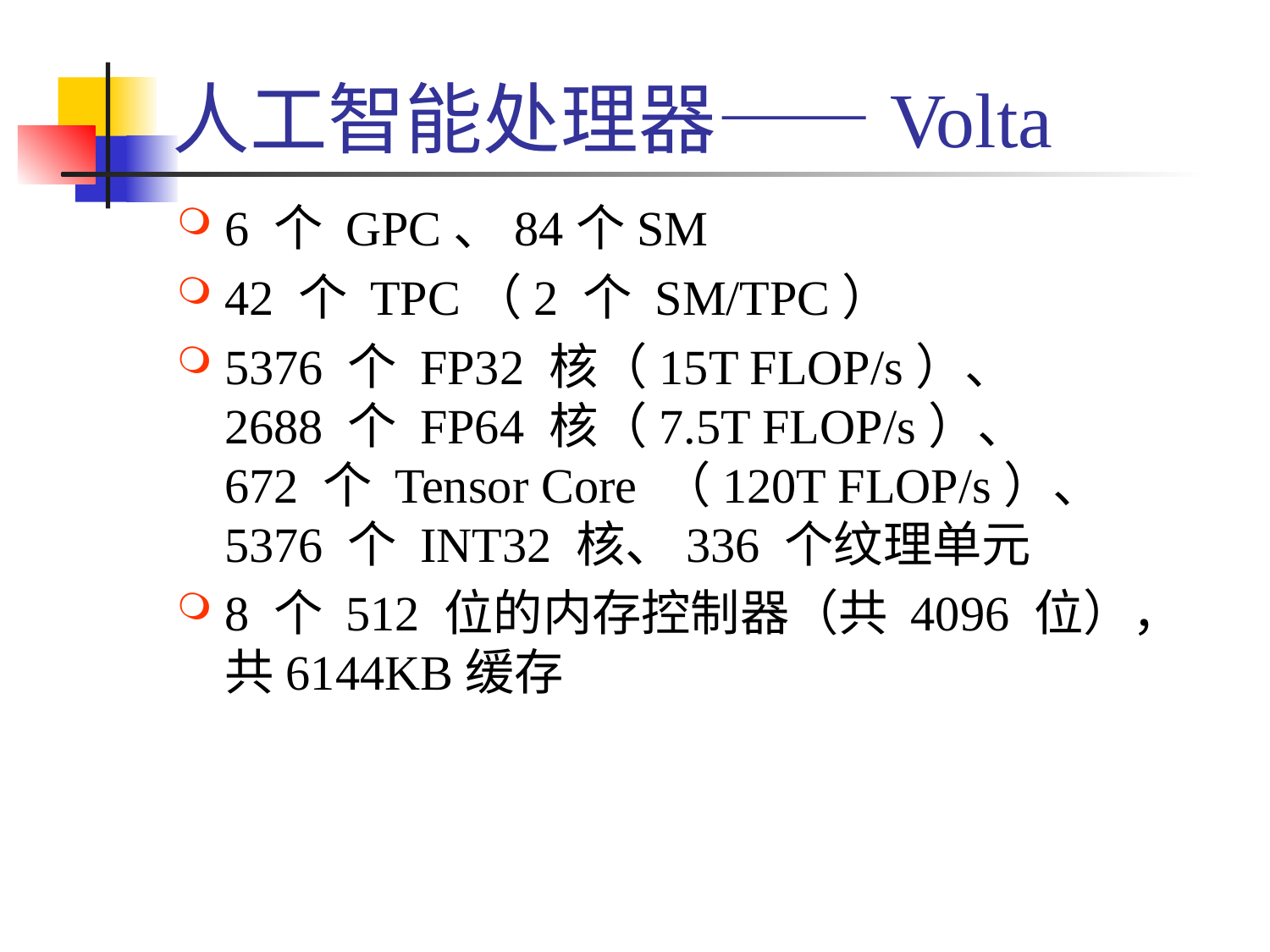

# 人工智能处理器——Volta
6 个 GPC、84个SM
42 个 TPC（2 个 SM/TPC）
5376 个 FP32 核（15T FLOP/s）、
2688 个 FP64 核（7.5T FLOP/s）、
672 个 Tensor Core （120T FLOP/s）、
5376 个 INT32 核、336 个纹理单元
8 个 512 位的内存控制器（共 4096 位），共6144KB缓存